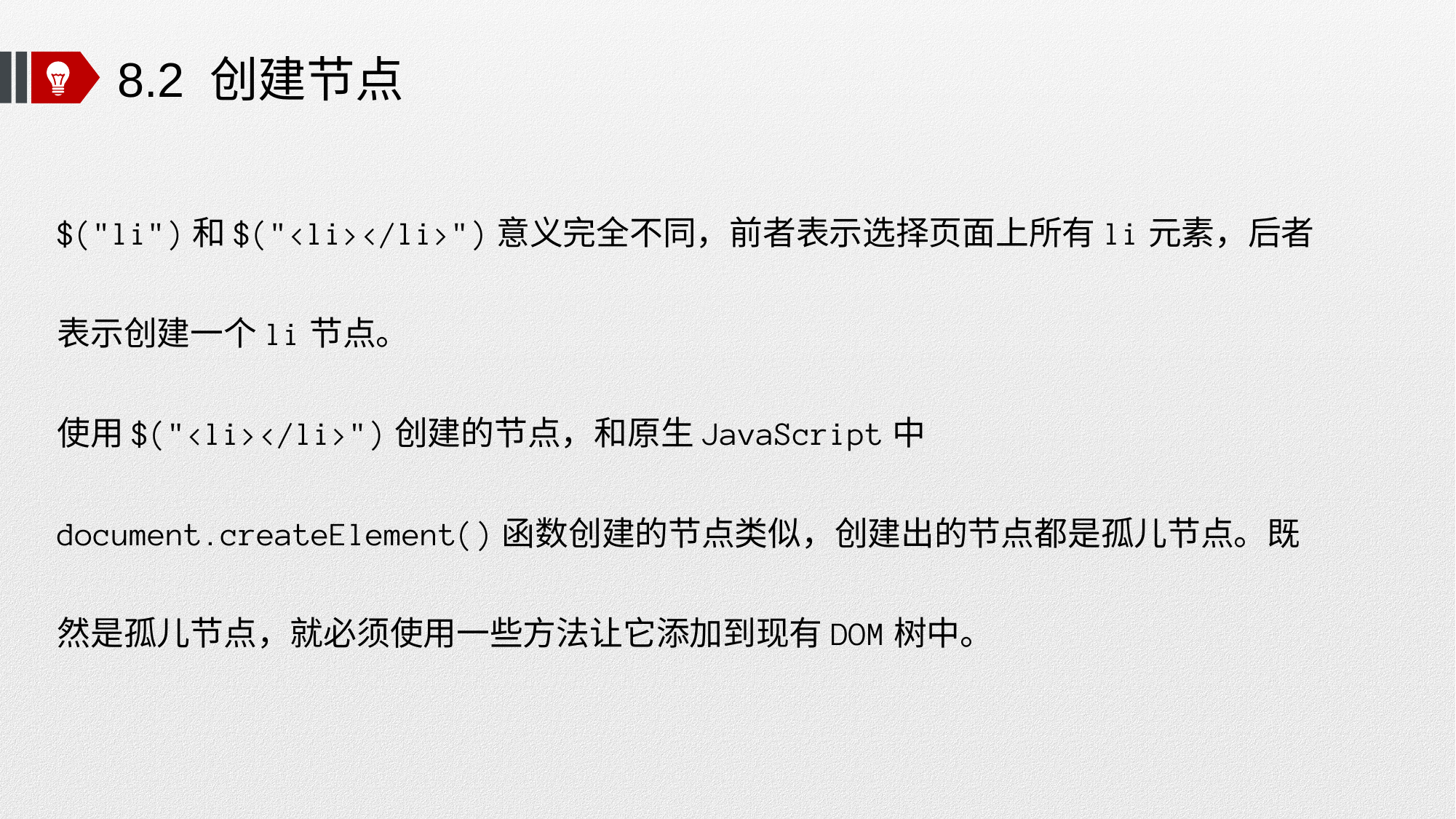

# 8.2 创建节点

$("li")和$("<li></li>")意义完全不同，前者表示选择页面上所有li元素，后者表示创建一个li节点。
使用$("<li></li>")创建的节点，和原生JavaScript中document.createElement()函数创建的节点类似，创建出的节点都是孤儿节点。既然是孤儿节点，就必须使用一些方法让它添加到现有DOM树中。